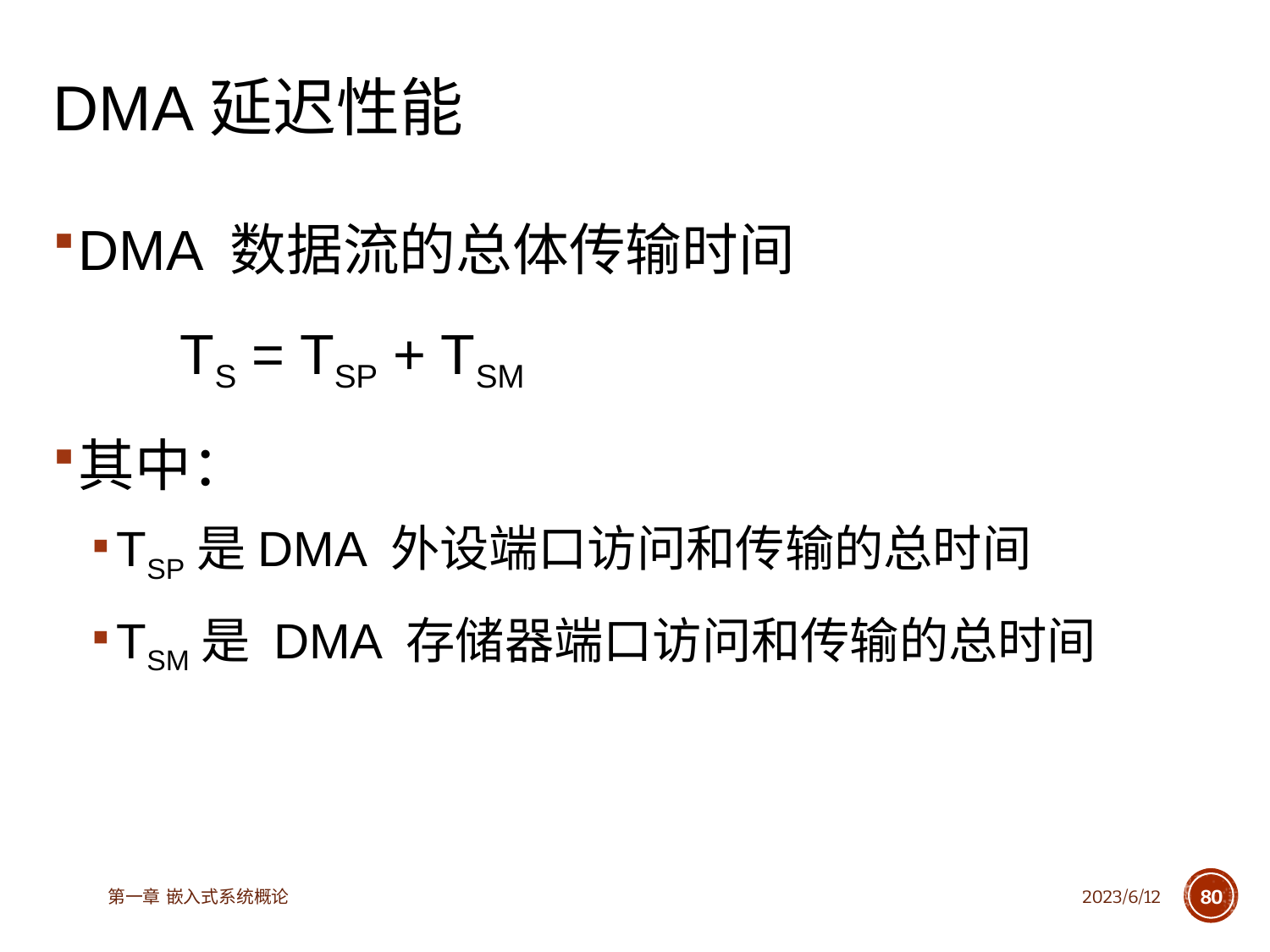

# DMA延迟性能
DMA 数据流的总体传输时间
	TS = TSP + TSM
其中：
TSP是DMA 外设端口访问和传输的总时间
TSM是 DMA 存储器端口访问和传输的总时间
第一章 嵌入式系统概论
2023/6/12
80